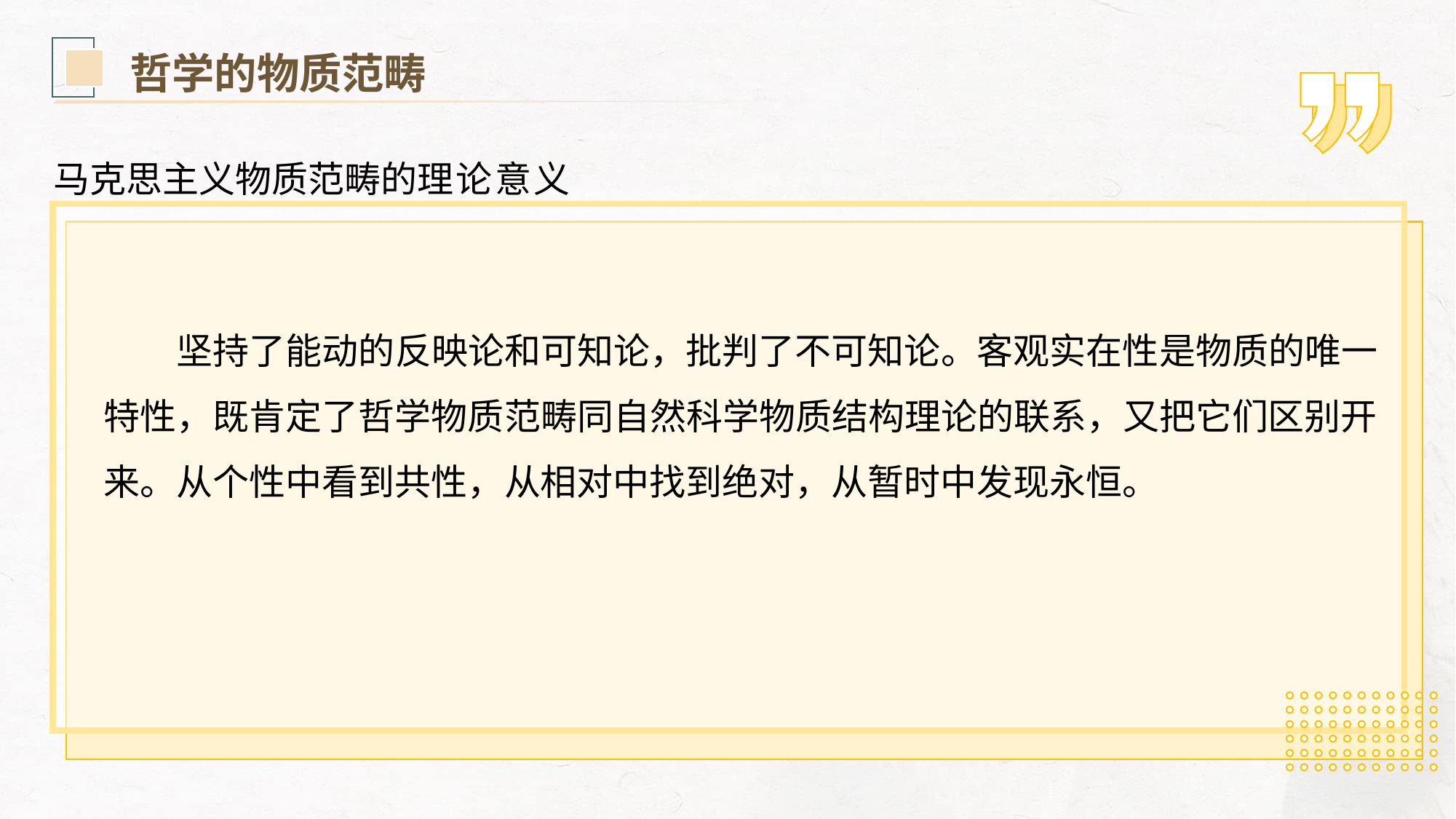

哲学的物质范畴

马克思主义物质范畴的理论意义

坚持了能动的反映论和可知论，批判了不可知论。客观实在性是物质的唯一特性，既肯定了哲学物质范畴同自然科学物质结构理论的联系，又把它们区别开来。从个性中看到共性，从相对中找到绝对，从暂时中发现永恒。